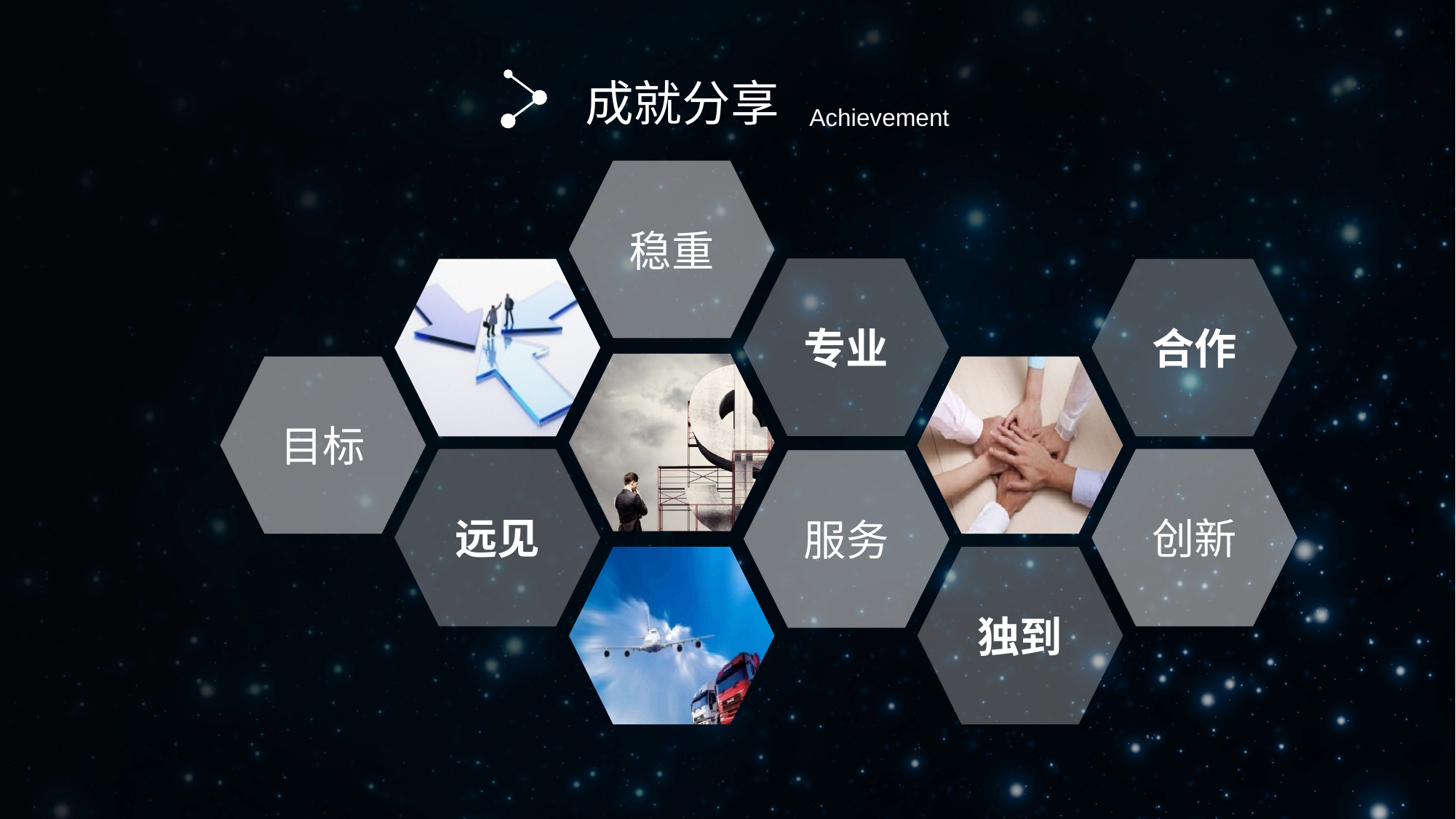

成就分享

Achievement
稳重
专业

合作

目标

远见
创新
服务

独到